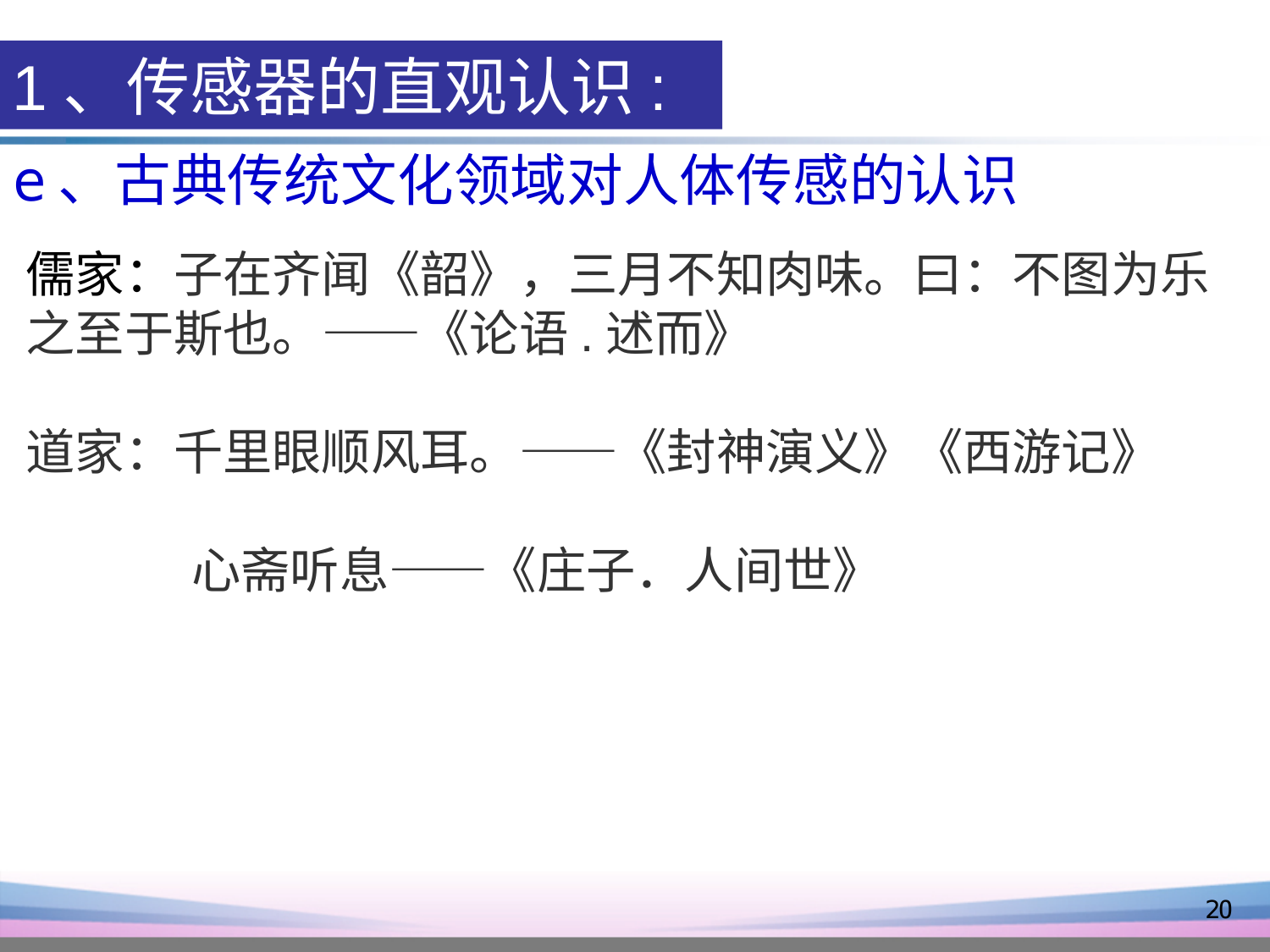

1、传感器的直观认识:
e、古典传统文化领域对人体传感的认识
儒家：子在齐闻《韶》，三月不知肉味。曰：不图为乐之至于斯也。——《论语.述而》

道家：千里眼顺风耳。——《封神演义》《西游记》

              心斋听息——《庄子．人间世》

20